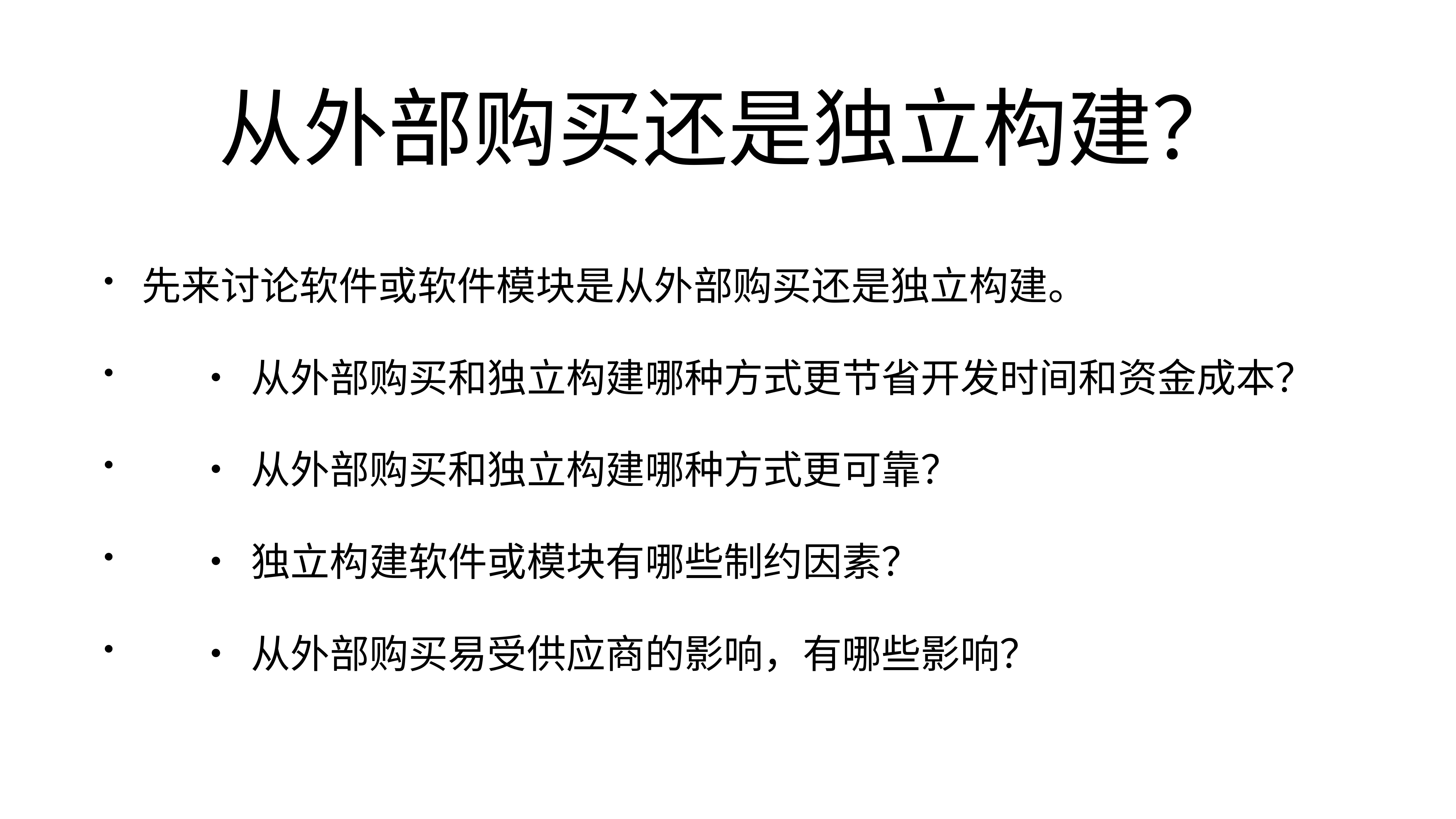

# 从外部购买还是独立构建？
先来讨论软件或软件模块是从外部购买还是独立构建。
	•	从外部购买和独立构建哪种方式更节省开发时间和资金成本？
	•	从外部购买和独立构建哪种方式更可靠？
	•	独立构建软件或模块有哪些制约因素？
	•	从外部购买易受供应商的影响，有哪些影响？